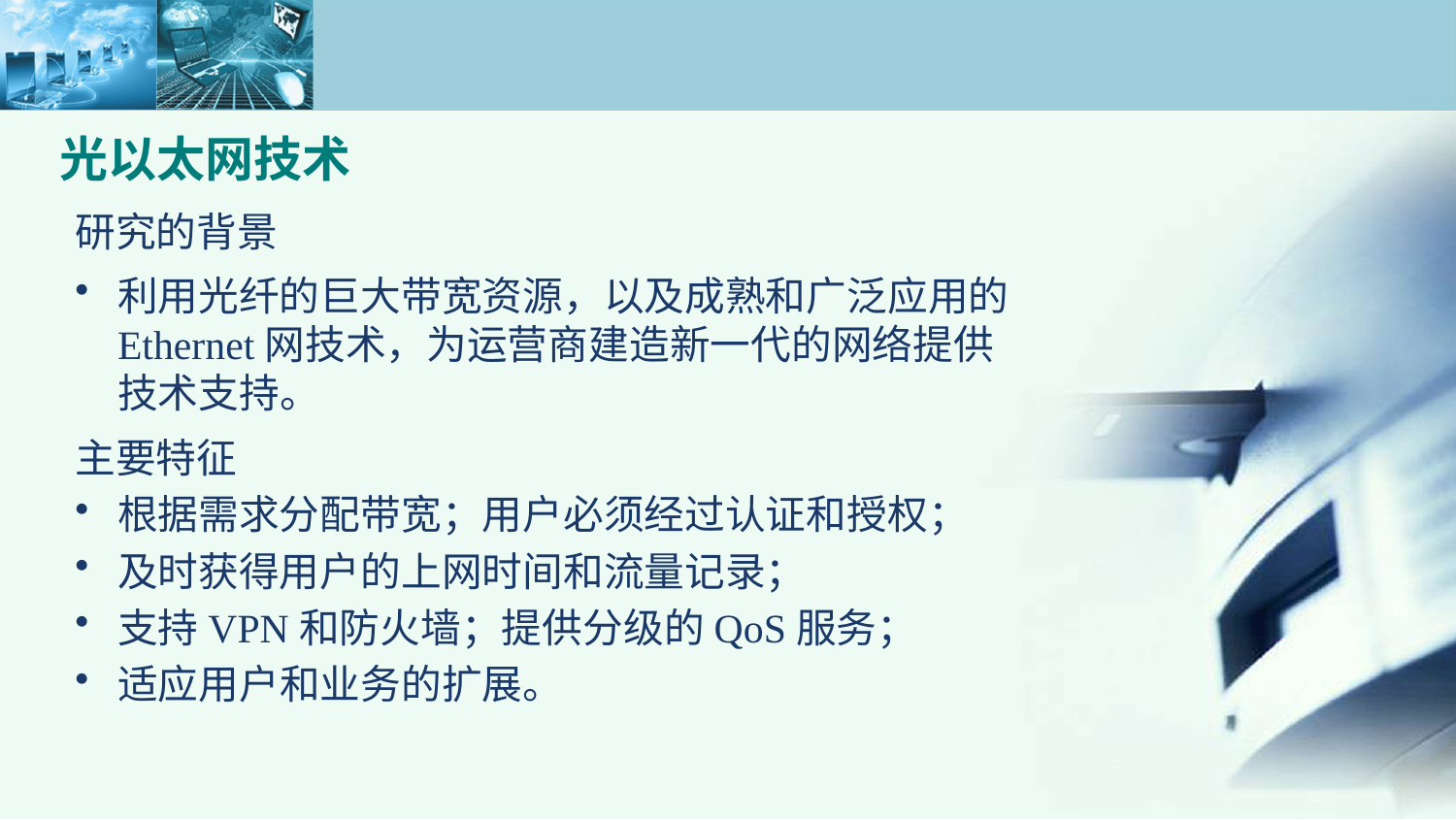

光以太网技术
研究的背景
利用光纤的巨大带宽资源，以及成熟和广泛应用的Ethernet网技术，为运营商建造新一代的网络提供技术支持。
主要特征
根据需求分配带宽；用户必须经过认证和授权；
及时获得用户的上网时间和流量记录；
支持VPN和防火墙；提供分级的QoS服务；
适应用户和业务的扩展。